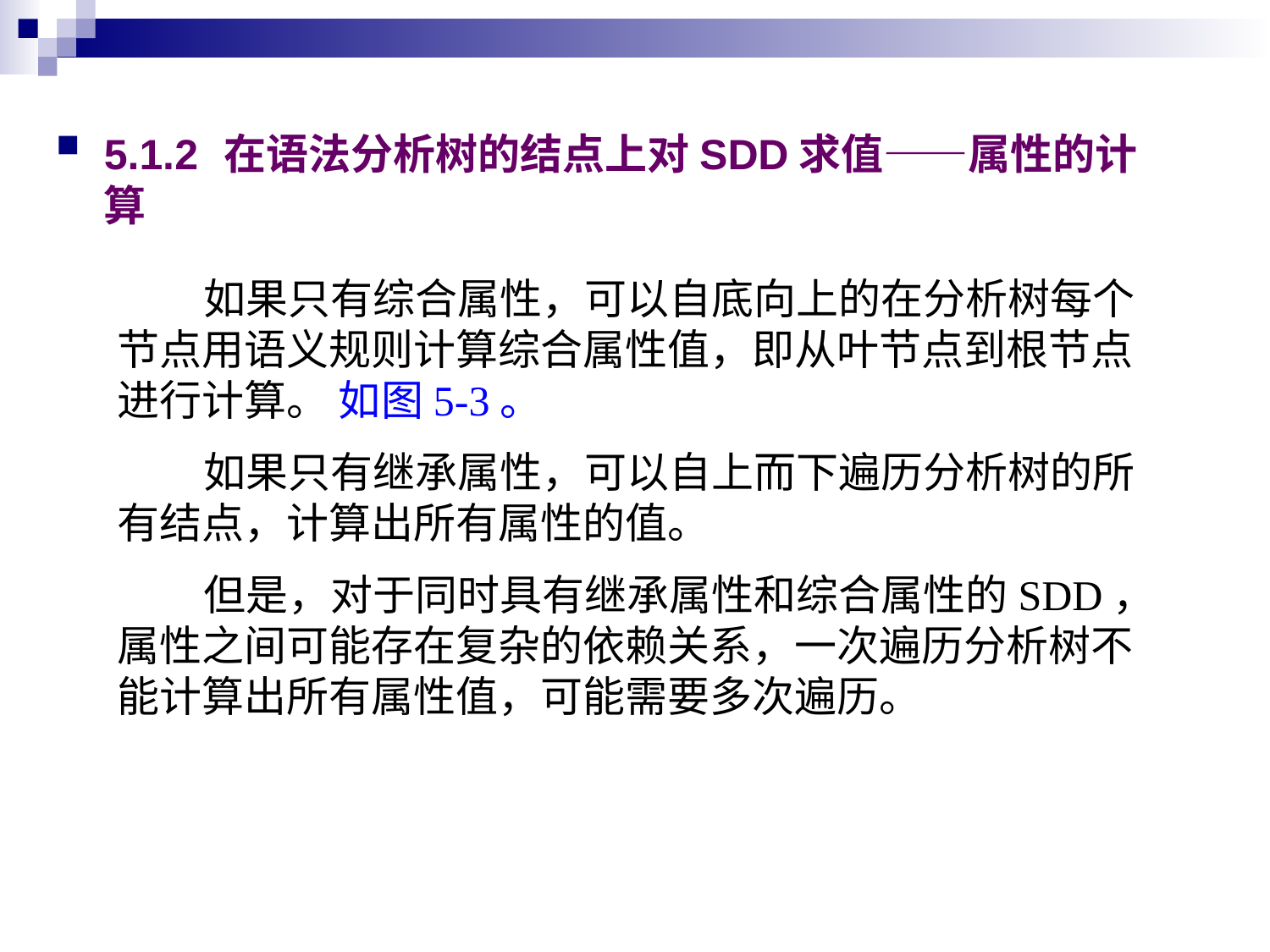

5.1.2 在语法分析树的结点上对SDD求值——属性的计算
        如果只有综合属性，可以自底向上的在分析树每个节点用语义规则计算综合属性值，即从叶节点到根节点进行计算。 如图5-3。
        如果只有继承属性，可以自上而下遍历分析树的所有结点，计算出所有属性的值。
        但是，对于同时具有继承属性和综合属性的SDD，属性之间可能存在复杂的依赖关系，一次遍历分析树不能计算出所有属性值，可能需要多次遍历。
19